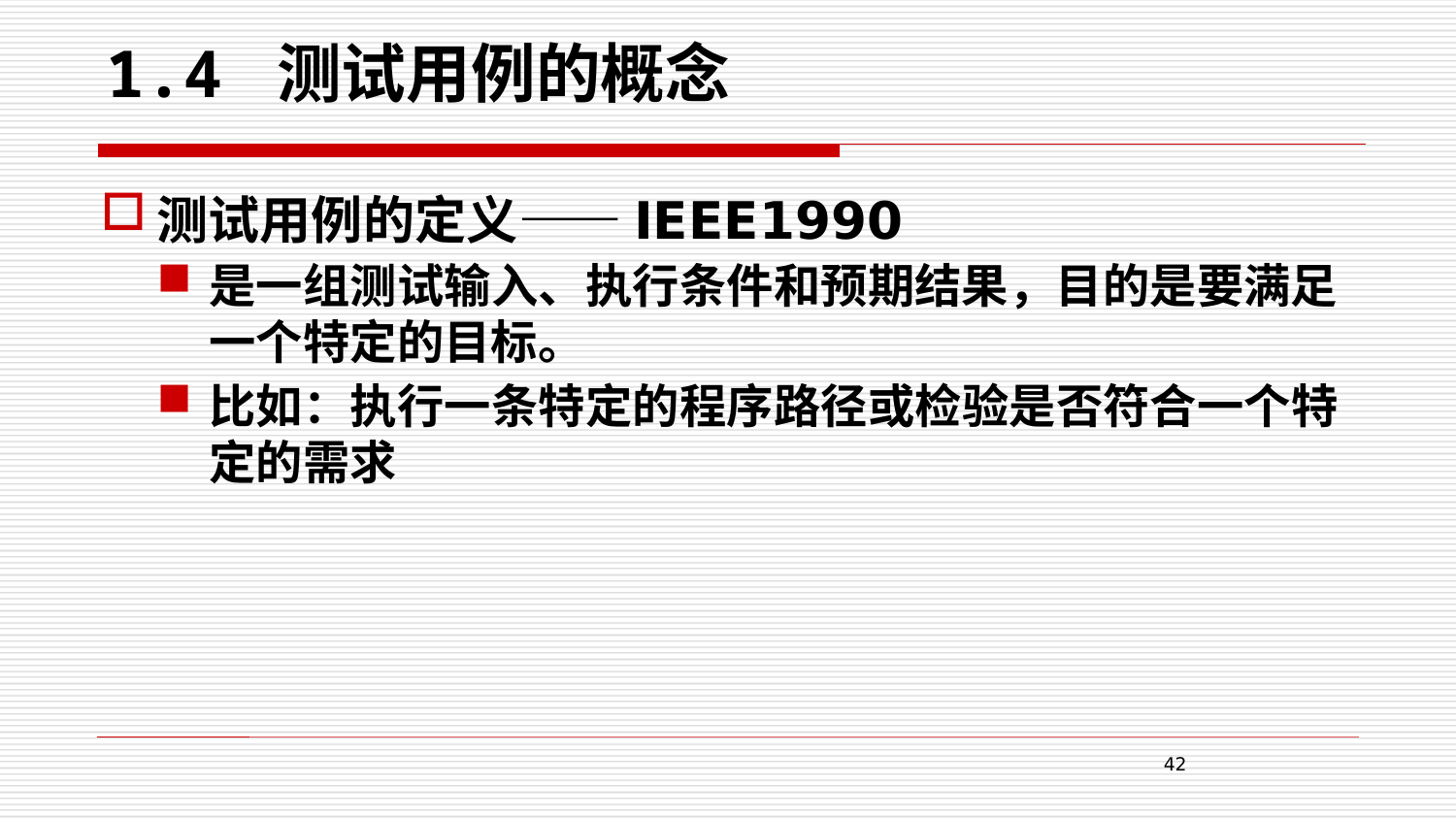

# 1.4 测试用例的概念
测试用例的定义——IEEE1990
是一组测试输入、执行条件和预期结果，目的是要满足一个特定的目标。
比如：执行一条特定的程序路径或检验是否符合一个特定的需求
42